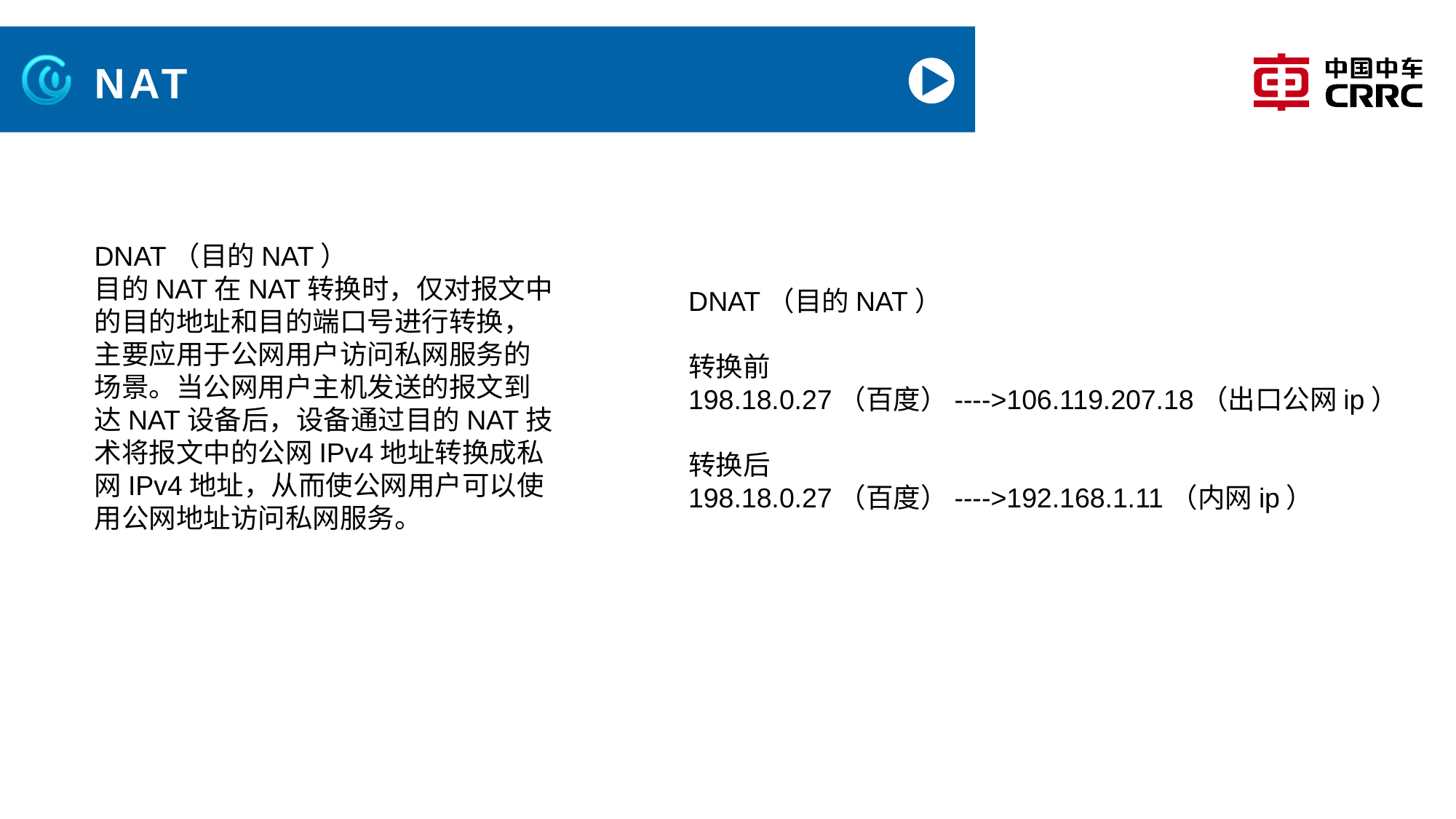

# NAT
DNAT（目的NAT）
目的NAT在NAT转换时，仅对报文中的目的地址和目的端口号进行转换，主要应用于公网用户访问私网服务的场景。当公网用户主机发送的报文到达NAT设备后，设备通过目的NAT技术将报文中的公网IPv4地址转换成私网IPv4地址，从而使公网用户可以使用公网地址访问私网服务。
DNAT（目的NAT）

转换前
198.18.0.27（百度）---->106.119.207.18（出口公网ip）

转换后
198.18.0.27（百度）---->192.168.1.11（内网ip）

17